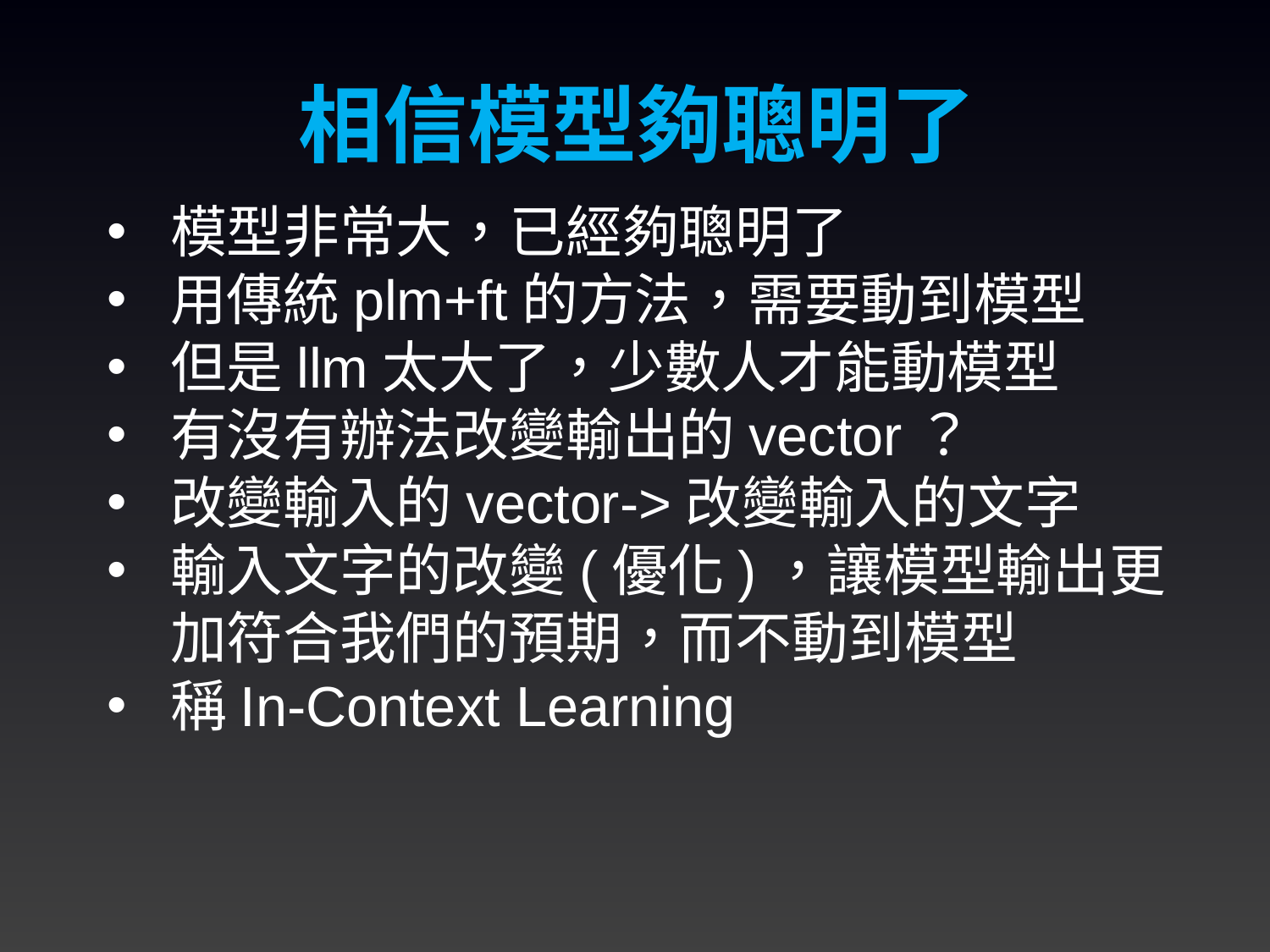

相信模型夠聰明了
模型非常大，已經夠聰明了
用傳統plm+ft的方法，需要動到模型
但是llm太大了，少數人才能動模型
有沒有辦法改變輸出的vector？
改變輸入的vector->改變輸入的文字
輸入文字的改變(優化)，讓模型輸出更加符合我們的預期，而不動到模型
稱In-Context Learning